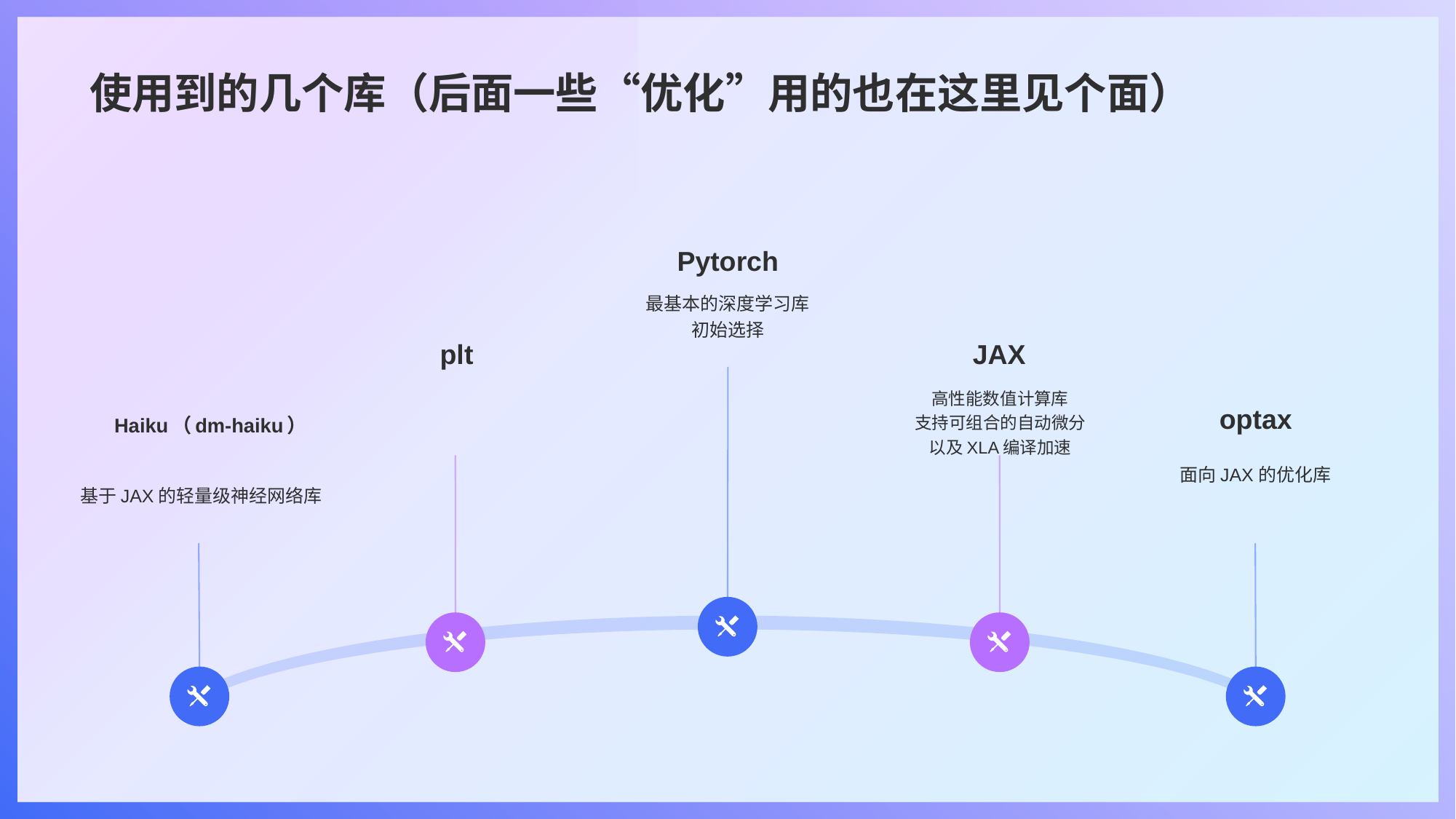

# 使用到的几个库（后面一些“优化”用的也在这里见个面）

Pytorch
最基本的深度学习库
初始选择

plt

JAX

optax

Haiku（dm-haiku）

高性能数值计算库
支持可组合的自动微分
以及XLA编译加速
面向JAX的优化库
基于JAX的轻量级神经网络库